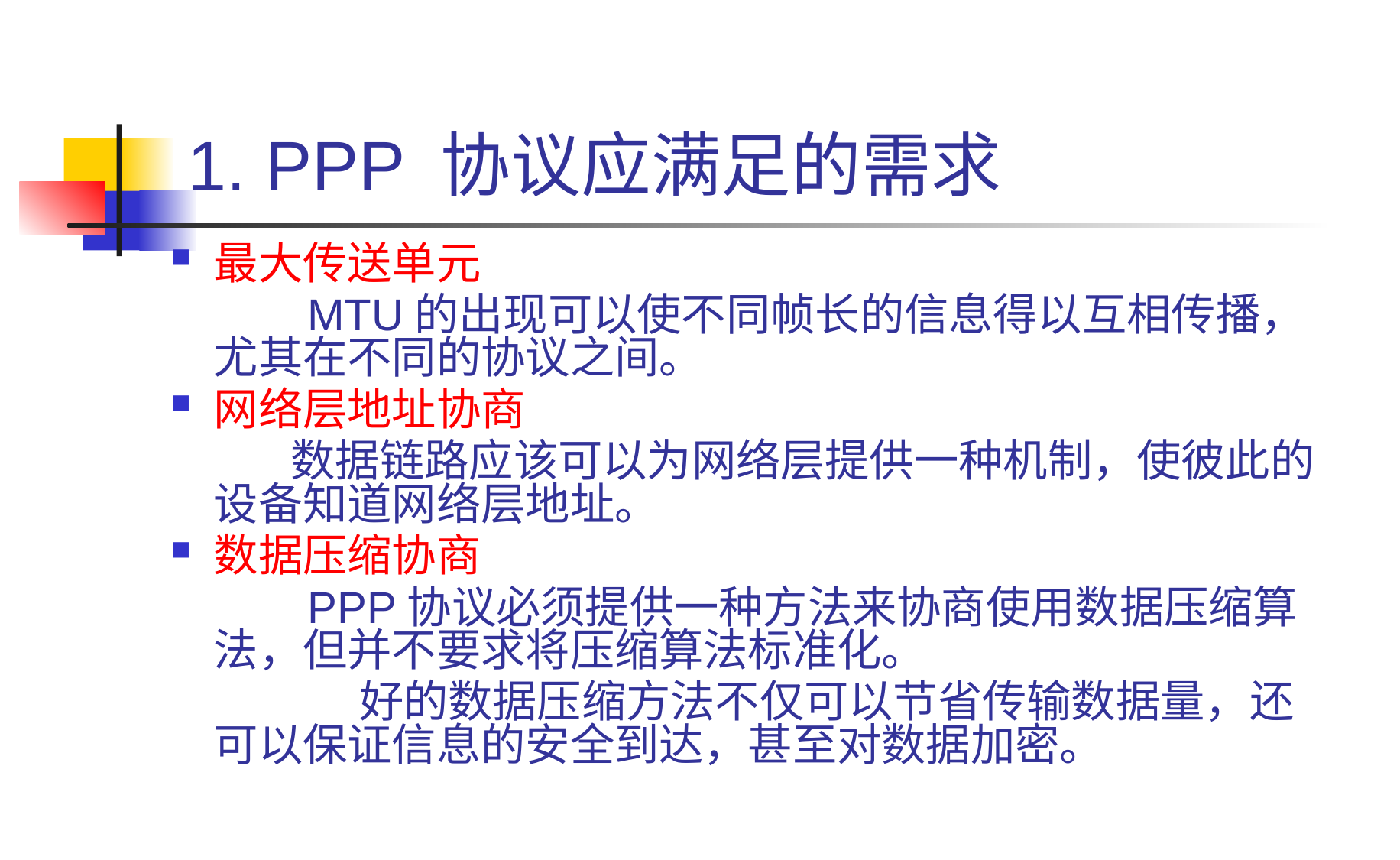

# 1. PPP 协议应满足的需求
最大传送单元
           MTU的出现可以使不同帧长的信息得以互相传播，尤其在不同的协议之间。
网络层地址协商
           数据链路应该可以为网络层提供一种机制，使彼此的设备知道网络层地址。
数据压缩协商
           PPP协议必须提供一种方法来协商使用数据压缩算法，但并不要求将压缩算法标准化。
		  好的数据压缩方法不仅可以节省传输数据量，还可以保证信息的安全到达，甚至对数据加密。